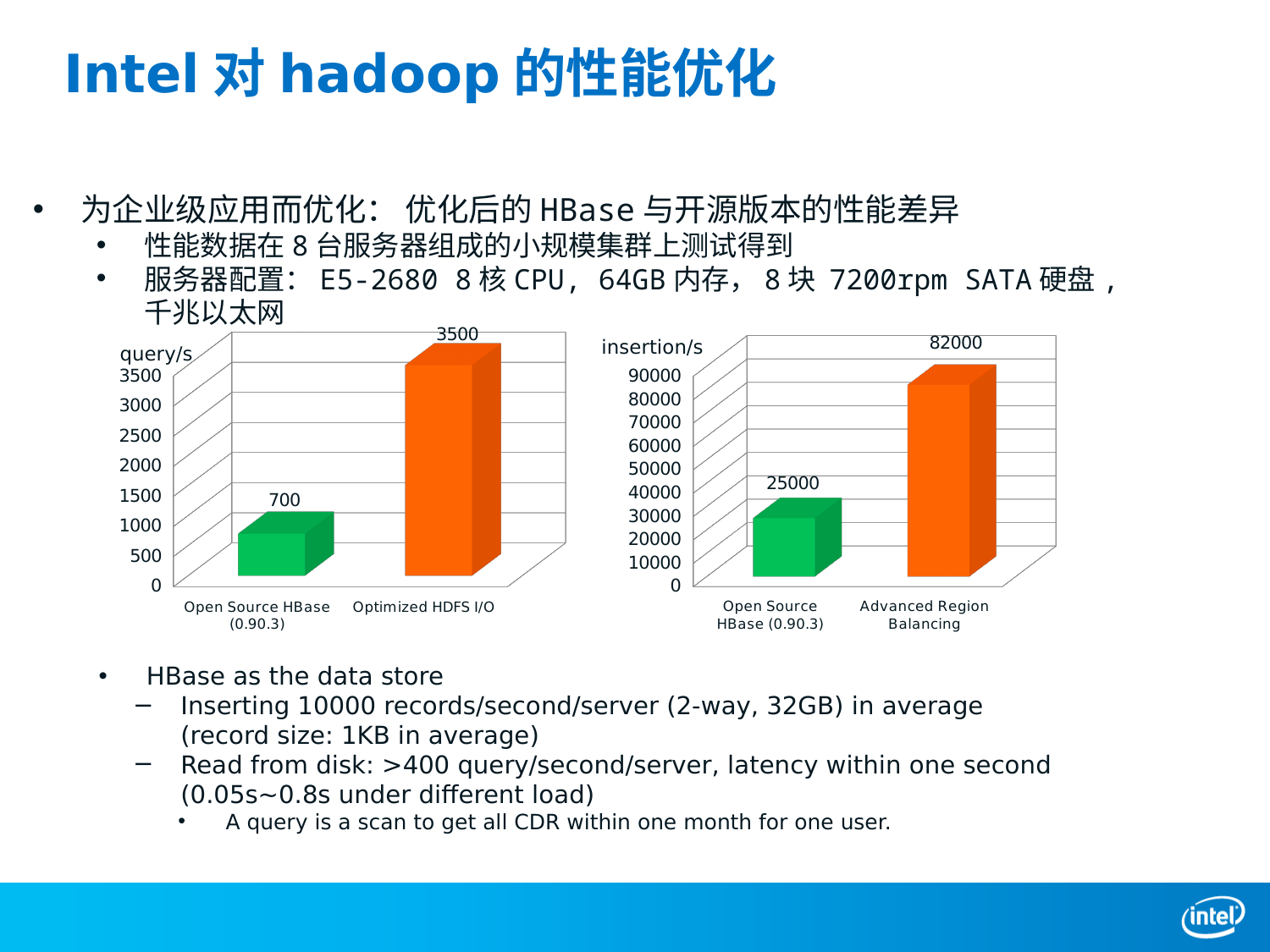

# Intel对hadoop的性能优化
为企业级应用而优化： 优化后的HBase与开源版本的性能差异
性能数据在8台服务器组成的小规模集群上测试得到
服务器配置：E5-2680 8核CPU, 64GB内存，8块 7200rpm SATA硬盘, 千兆以太网

[unsupported chart]

[unsupported chart]

insertion/s
query/s
HBase as the data store
Inserting 10000 records/second/server (2-way, 32GB) in average (record size: 1KB in average)
Read from disk: >400 query/second/server, latency within one second (0.05s~0.8s under different load)
A query is a scan to get all CDR within one month for one user.